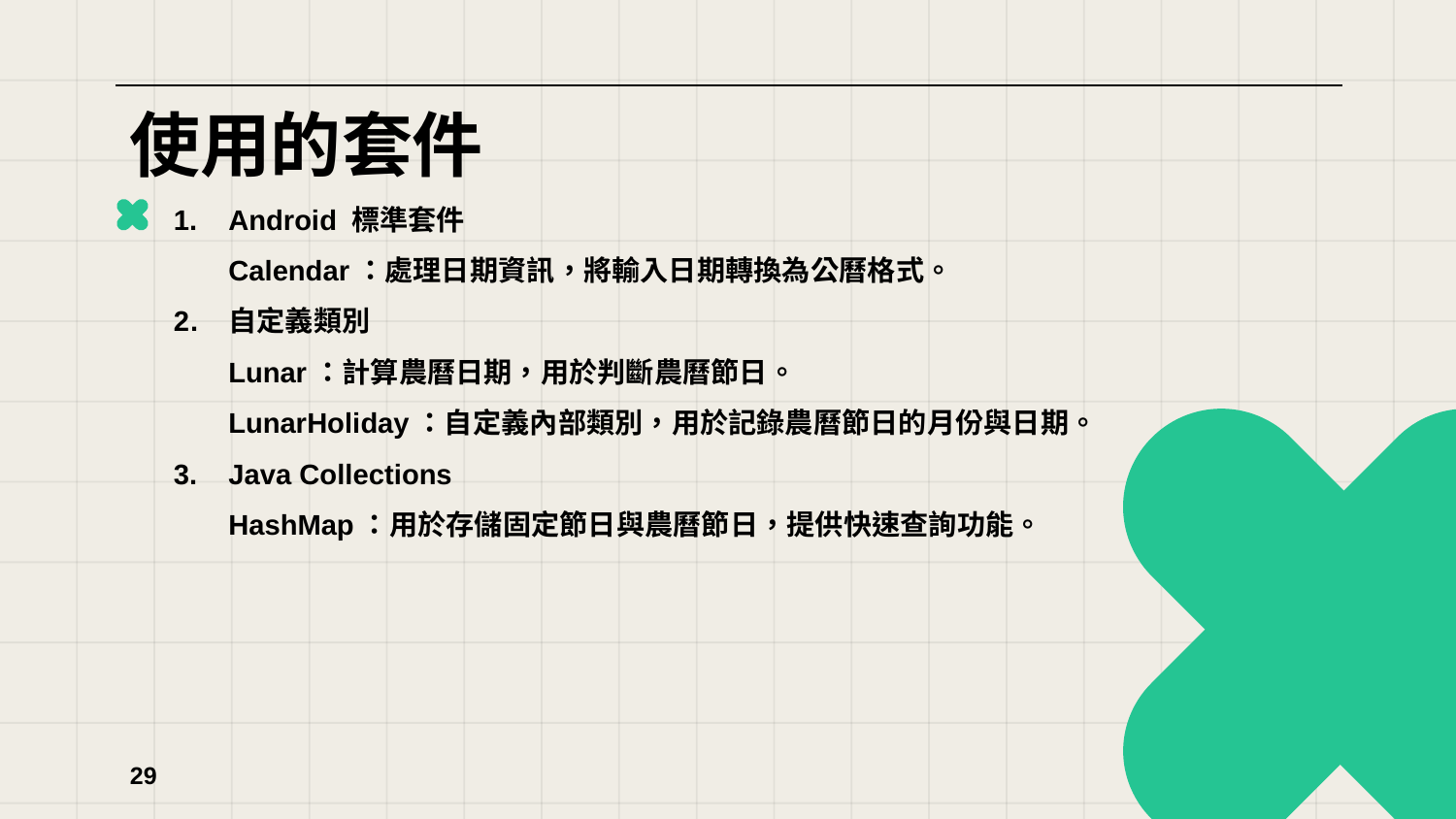

# 使用的套件
Android 標準套件
Calendar：處理日期資訊，將輸入日期轉換為公曆格式。
自定義類別
Lunar：計算農曆日期，用於判斷農曆節日。
LunarHoliday：自定義內部類別，用於記錄農曆節日的月份與日期。
Java Collections
HashMap：用於存儲固定節日與農曆節日，提供快速查詢功能。

29